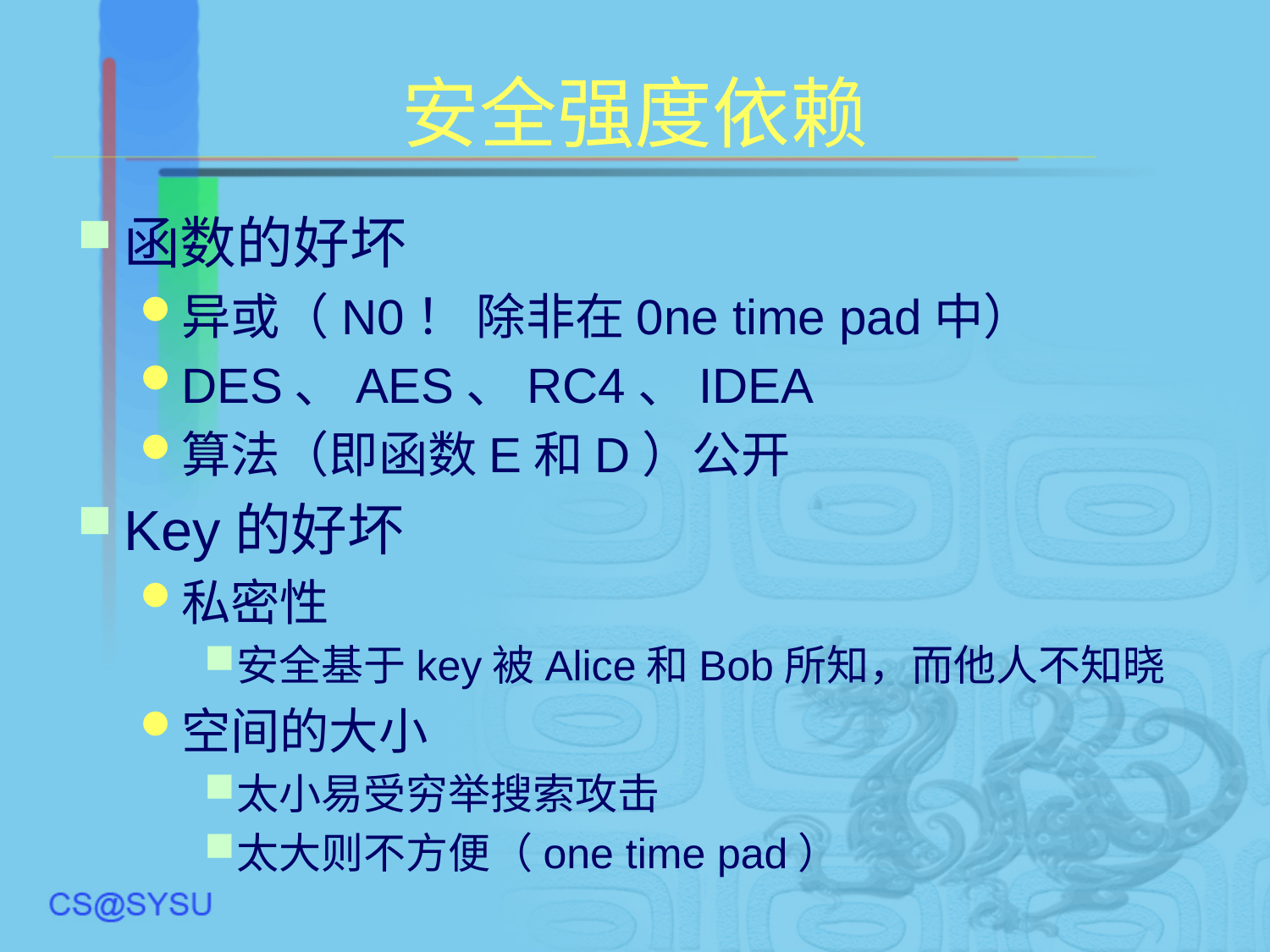

# 安全强度依赖
函数的好坏
异或（N0！ 除非在0ne time pad中）
DES、AES、RC4、IDEA
算法（即函数E和D）公开
Key的好坏
私密性
安全基于key被Alice和Bob所知，而他人不知晓
空间的大小
太小易受穷举搜索攻击
太大则不方便（one time pad）